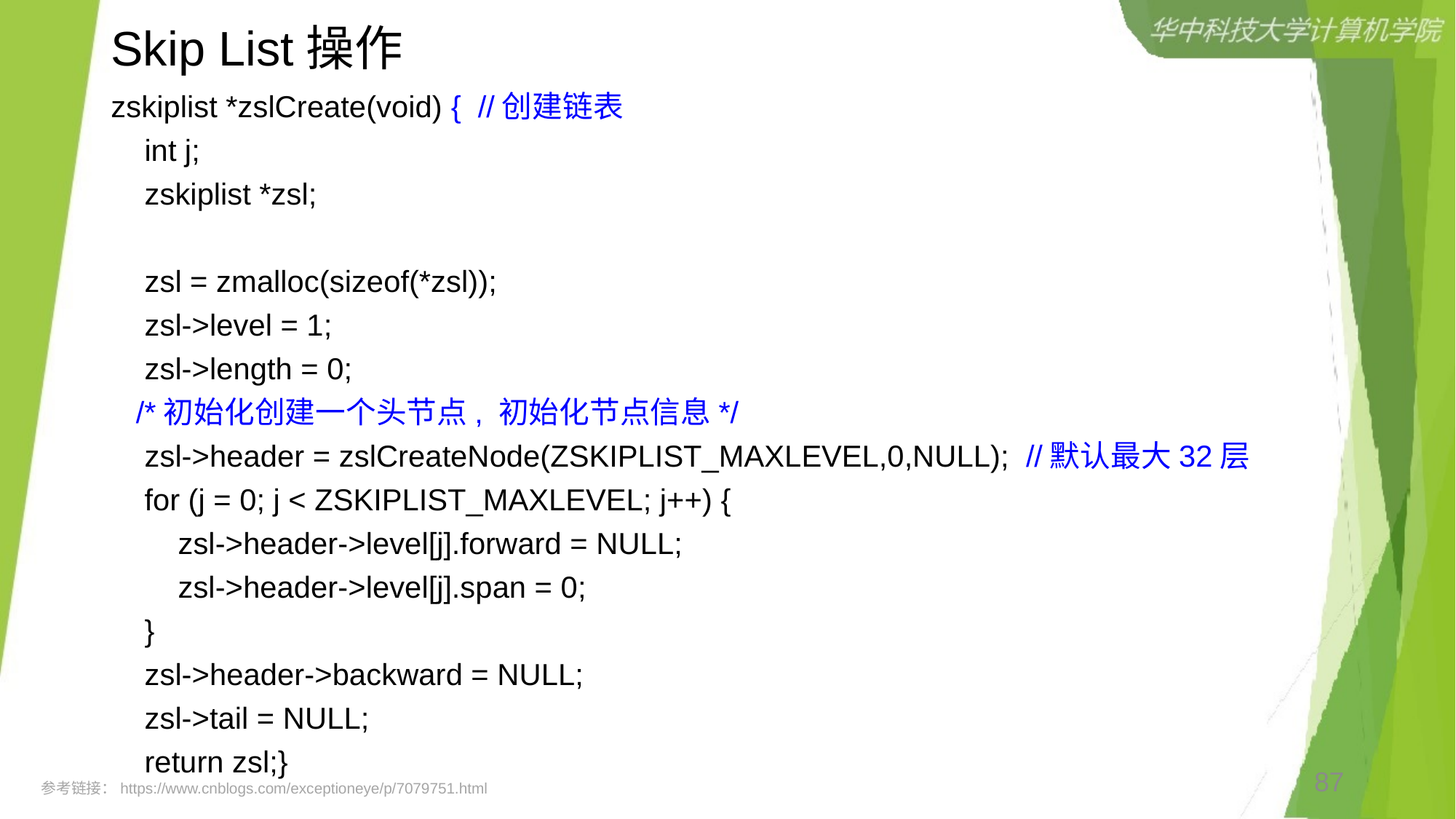

# Skip List操作
zskiplist *zslCreate(void) {  //创建链表
    int j;
    zskiplist *zsl;

    zsl = zmalloc(sizeof(*zsl));
    zsl->level = 1;
    zsl->length = 0;
   /*初始化创建一个头节点, 初始化节点信息*/
    zsl->header = zslCreateNode(ZSKIPLIST_MAXLEVEL,0,NULL);  //默认最大32层
    for (j = 0; j < ZSKIPLIST_MAXLEVEL; j++) {
        zsl->header->level[j].forward = NULL;
        zsl->header->level[j].span = 0;
    }
    zsl->header->backward = NULL;
    zsl->tail = NULL;
    return zsl;}

87
参考链接：https://www.cnblogs.com/exceptioneye/p/7079751.html